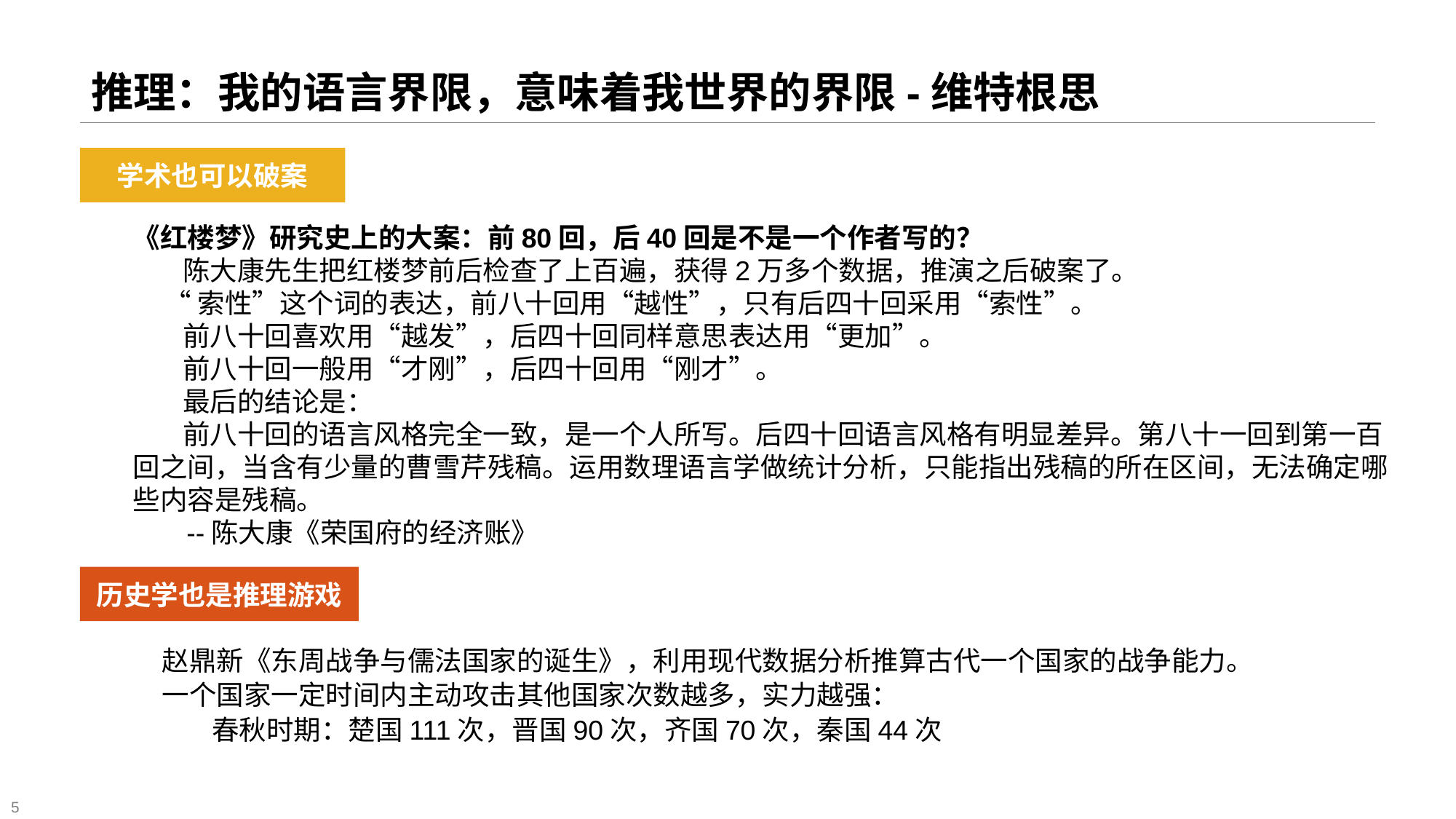

# 推理：我的语言界限，意味着我世界的界限-维特根思
学术也可以破案
《红楼梦》研究史上的大案：前80回，后40回是不是一个作者写的？
       陈大康先生把红楼梦前后检查了上百遍，获得2万多个数据，推演之后破案了。
     “索性”这个词的表达，前八十回用“越性”，只有后四十回采用“索性”。
       前八十回喜欢用“越发”，后四十回同样意思表达用“更加”。
       前八十回一般用“才刚”，后四十回用“刚才”。
       最后的结论是：
       前八十回的语言风格完全一致，是一个人所写。后四十回语言风格有明显差异。第八十一回到第一百回之间，当含有少量的曹雪芹残稿。运用数理语言学做统计分析，只能指出残稿的所在区间，无法确定哪些内容是残稿。
       --陈大康《荣国府的经济账》
历史学也是推理游戏
赵鼎新《东周战争与儒法国家的诞生》，利用现代数据分析推算古代一个国家的战争能力。
一个国家一定时间内主动攻击其他国家次数越多，实力越强：
       春秋时期：楚国111次，晋国90次，齐国70次，秦国44次